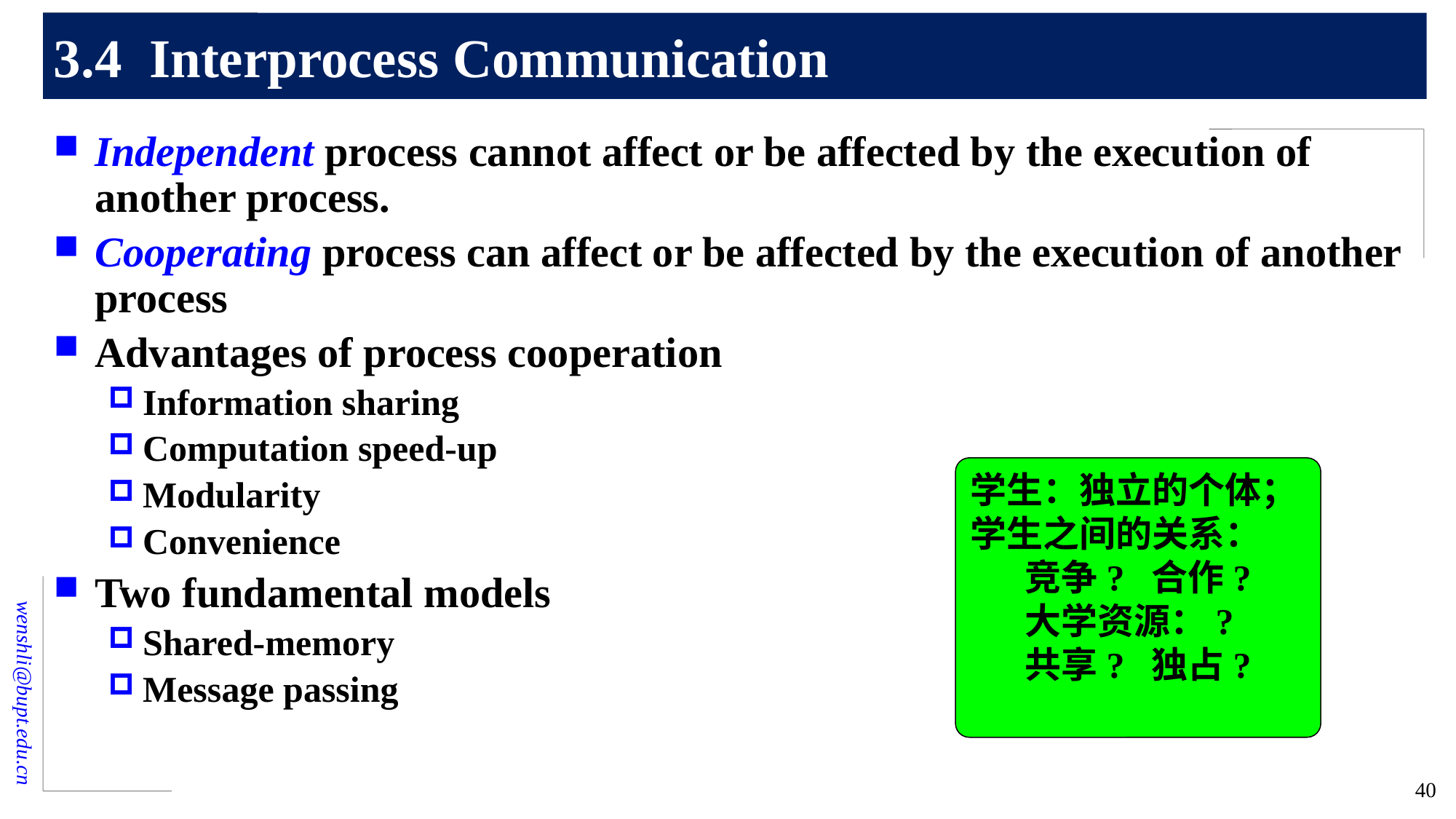

# 3.4  Interprocess Communication
Independent process cannot affect or be affected by the execution of another process.
Cooperating process can affect or be affected by the execution of another process
Advantages of process cooperation
Information sharing
Computation speed-up
Modularity
Convenience
Two fundamental models
Shared-memory
Message passing
学生：独立的个体；
学生之间的关系：
竞争?  合作?
大学资源：?
共享?  独占?
40